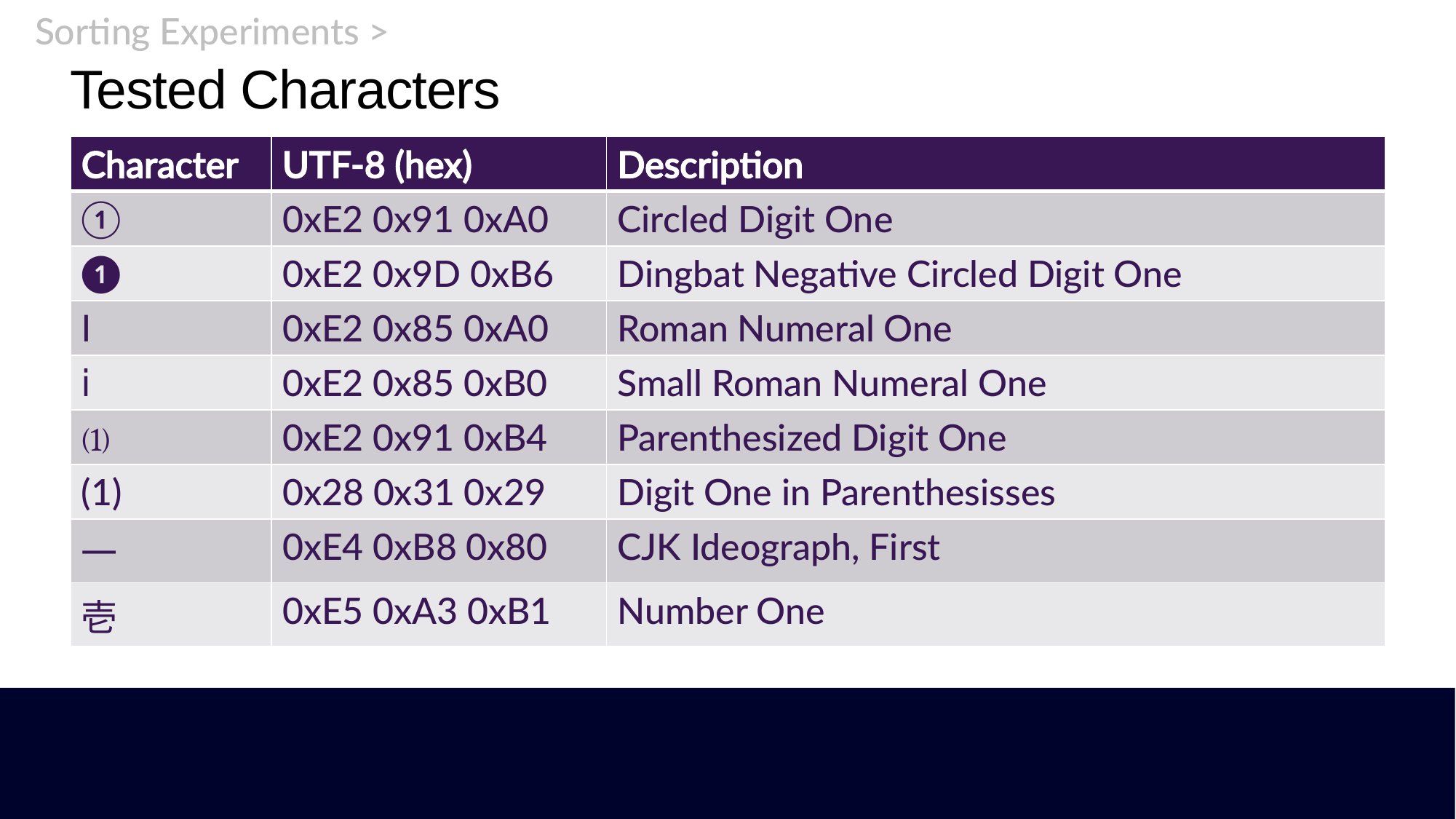

Sorting Experiments >
# Tested Characters
| Character | UTF-8 (hex) | Description |
| --- | --- | --- |
| ① | 0xE2 0x91 0xA0 | Circled Digit One |
| ❶ | 0xE2 0x9D 0xB6 | Dingbat Negative Circled Digit One |
| Ⅰ | 0xE2 0x85 0xA0 | Roman Numeral One |
| ⅰ | 0xE2 0x85 0xB0 | Small Roman Numeral One |
| ⑴ | 0xE2 0x91 0xB4 | Parenthesized Digit One |
| (1) | 0x28 0x31 0x29 | Digit One in Parenthesisses |
| 一 | 0xE4 0xB8 0x80 | CJK Ideograph, First |
| 壱 | 0xE5 0xA3 0xB1 | Number One |